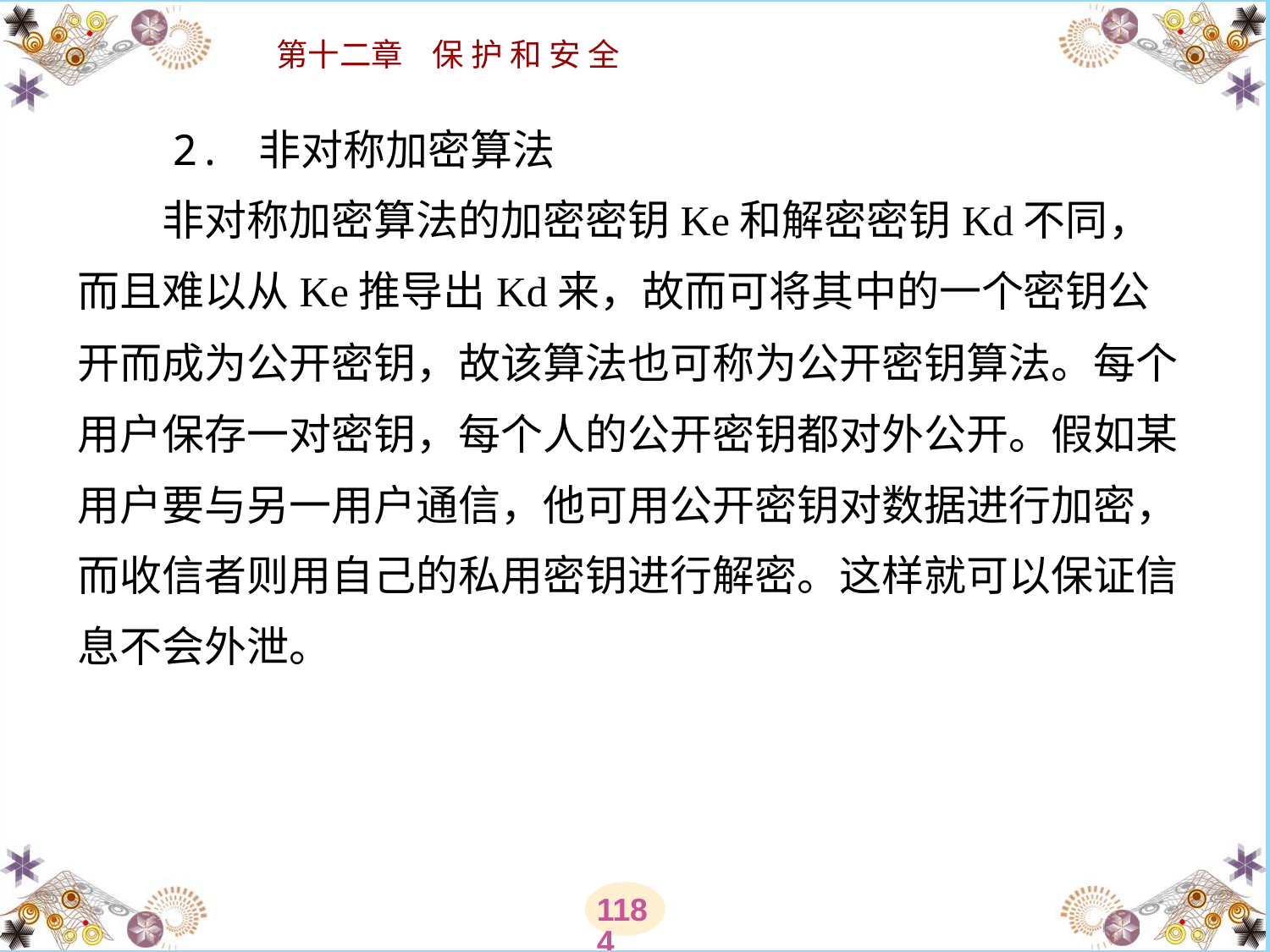

# 2. 非对称加密算法 　　非对称加密算法的加密密钥Ke和解密密钥Kd不同，而且难以从Ke推导出Kd来，故而可将其中的一个密钥公开而成为公开密钥，故该算法也可称为公开密钥算法。每个用户保存一对密钥，每个人的公开密钥都对外公开。假如某用户要与另一用户通信，他可用公开密钥对数据进行加密，而收信者则用自己的私用密钥进行解密。这样就可以保证信息不会外泄。